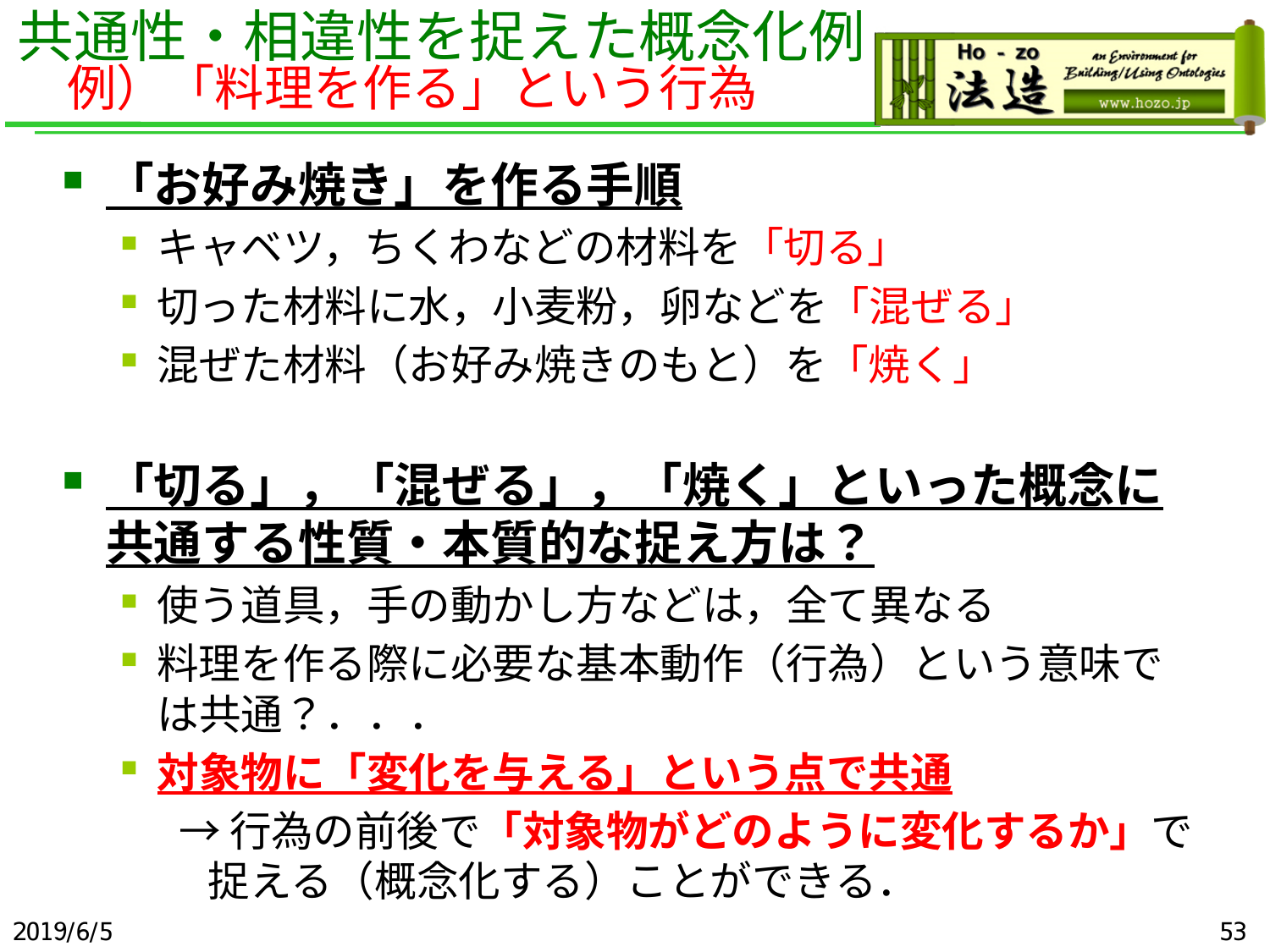

# 共通性・相違性を捉えた概念化例 　例）「料理を作る」という行為
「お好み焼き」を作る手順
キャベツ，ちくわなどの材料を「切る」
切った材料に水，小麦粉，卵などを「混ぜる」
混ぜた材料（お好み焼きのもと）を「焼く」

「切る」，「混ぜる」，「焼く」といった概念に共通する性質・本質的な捉え方は？
使う道具，手の動かし方などは，全て異なる
料理を作る際に必要な基本動作（行為）という意味では共通？．．．
対象物に「変化を与える」という点で共通
→行為の前後で「対象物がどのように変化するか」で捉える（概念化する）ことができる．

2019/6/5
53